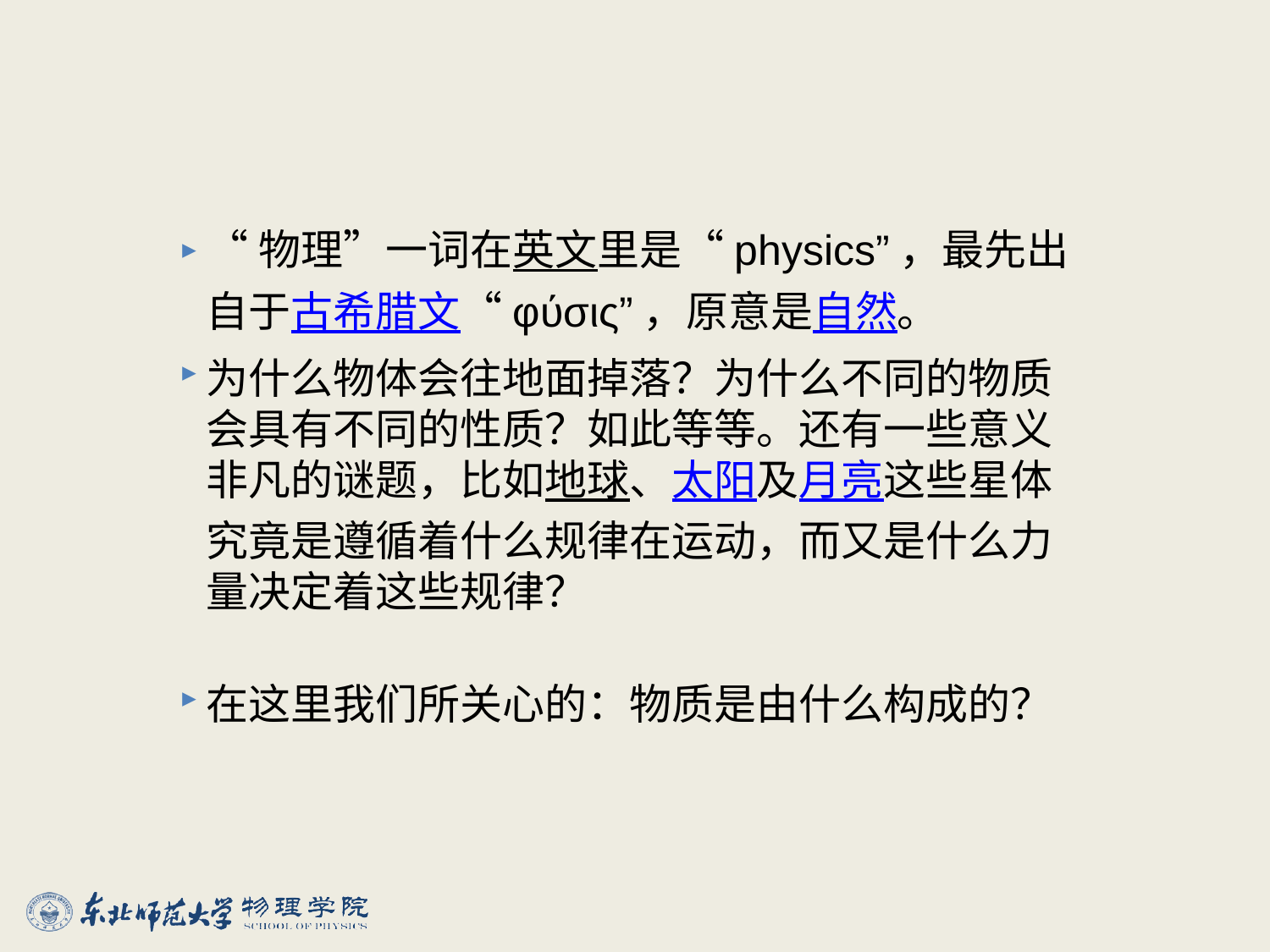

“物理”一词在英文里是“physics”，最先出自于古希腊文“φύσις”，原意是自然。
为什么物体会往地面掉落？为什么不同的物质会具有不同的性质？如此等等。还有一些意义非凡的谜题，比如地球、太阳及月亮这些星体究竟是遵循着什么规律在运动，而又是什么力量决定着这些规律？

在这里我们所关心的：物质是由什么构成的？